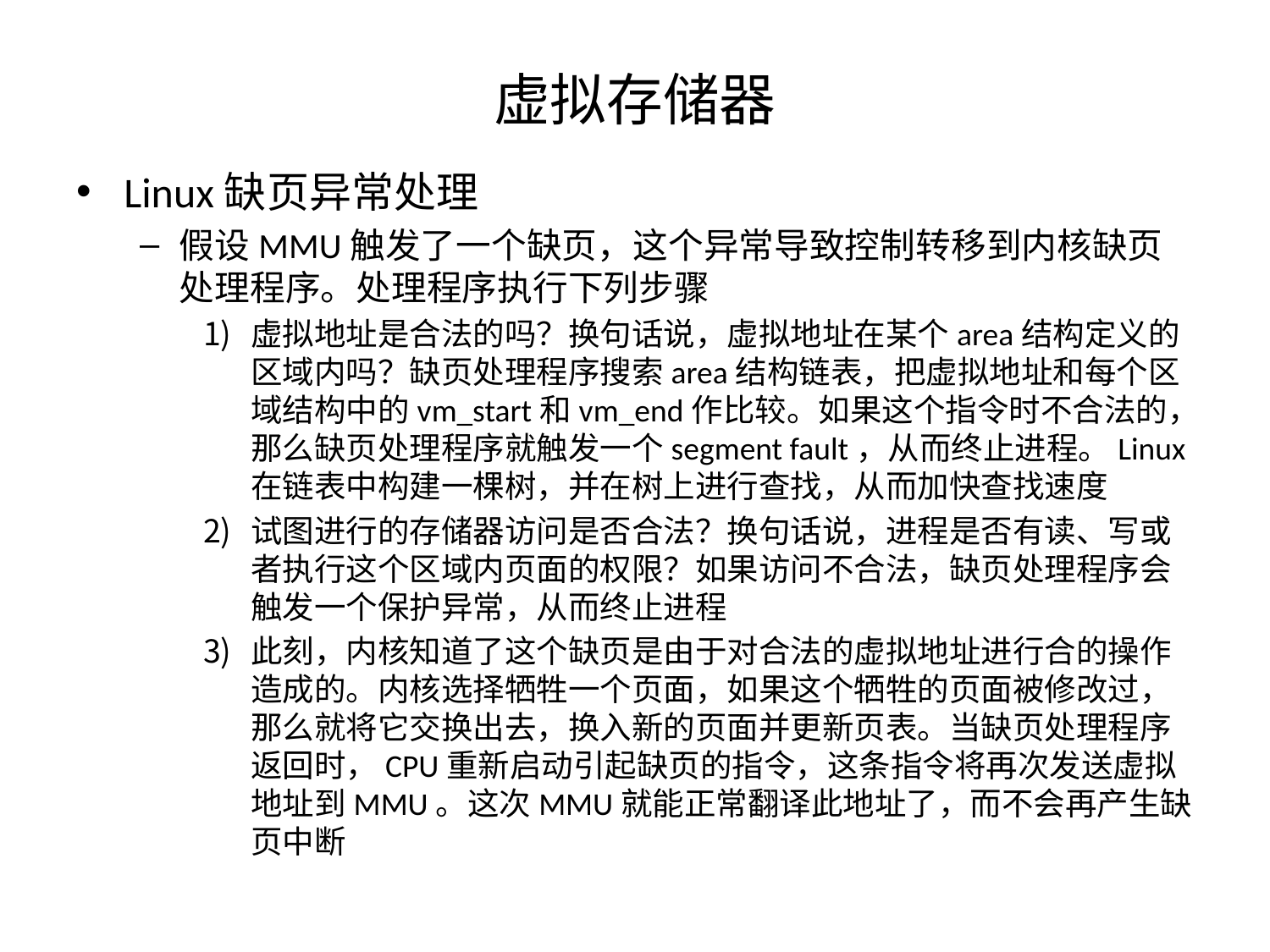

# 虚拟存储器
Linux缺页异常处理
假设MMU触发了一个缺页，这个异常导致控制转移到内核缺页处理程序。处理程序执行下列步骤
虚拟地址是合法的吗？换句话说，虚拟地址在某个area结构定义的区域内吗？缺页处理程序搜索area结构链表，把虚拟地址和每个区域结构中的vm_start和vm_end作比较。如果这个指令时不合法的，那么缺页处理程序就触发一个segment fault，从而终止进程。Linux在链表中构建一棵树，并在树上进行查找，从而加快查找速度
试图进行的存储器访问是否合法？换句话说，进程是否有读、写或者执行这个区域内页面的权限？如果访问不合法，缺页处理程序会触发一个保护异常，从而终止进程
此刻，内核知道了这个缺页是由于对合法的虚拟地址进行合的操作造成的。内核选择牺牲一个页面，如果这个牺牲的页面被修改过，那么就将它交换出去，换入新的页面并更新页表。当缺页处理程序返回时，CPU重新启动引起缺页的指令，这条指令将再次发送虚拟地址到MMU。这次MMU就能正常翻译此地址了，而不会再产生缺页中断